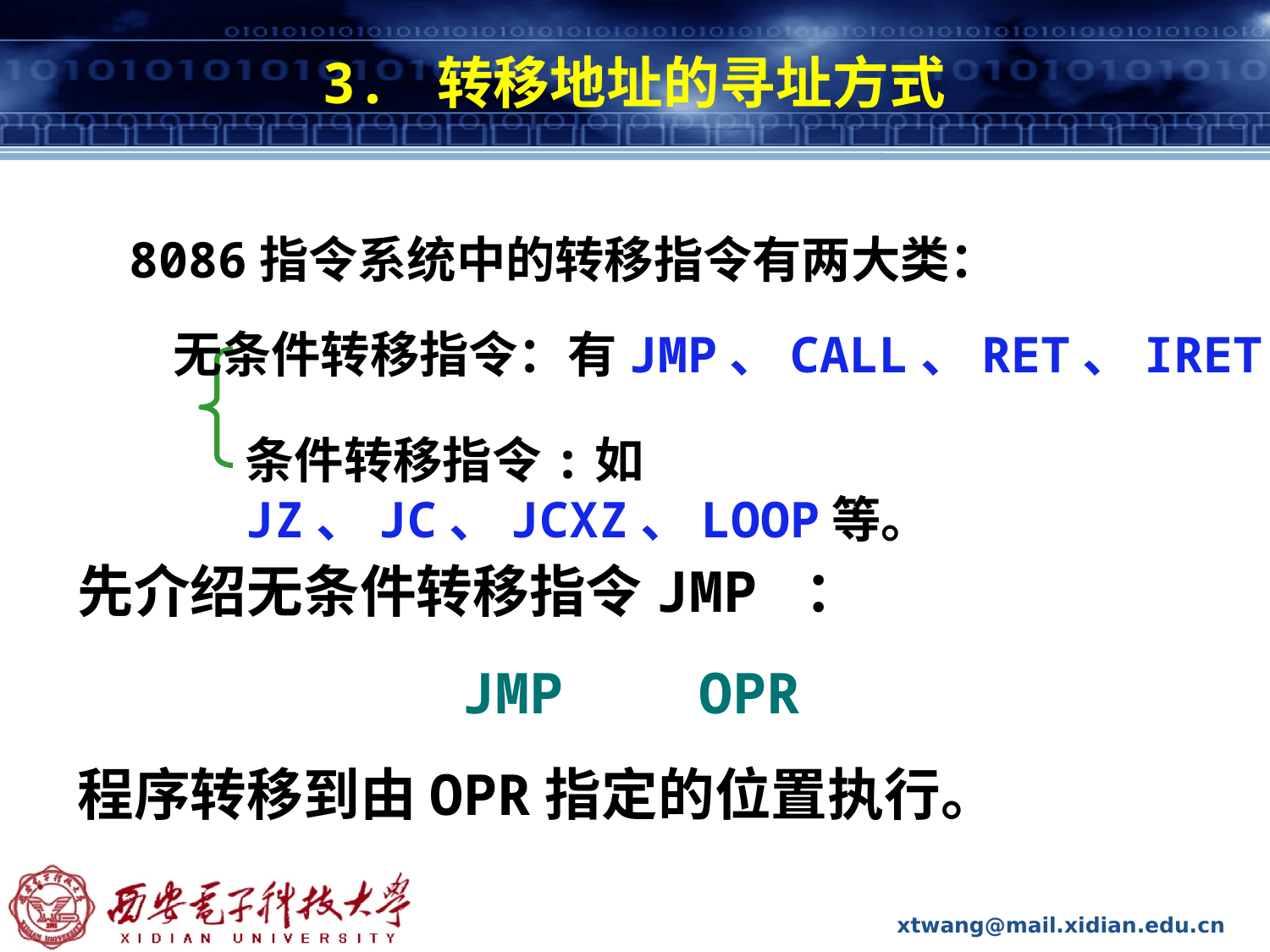

# 3. 转移地址的寻址方式
8086指令系统中的转移指令有两大类：
无条件转移指令：有JMP、CALL、RET、IRET

条件转移指令:如JZ、JC、JCXZ、LOOP等。
先介绍无条件转移指令JMP ：
JMP    OPR
程序转移到由OPR指定的位置执行。